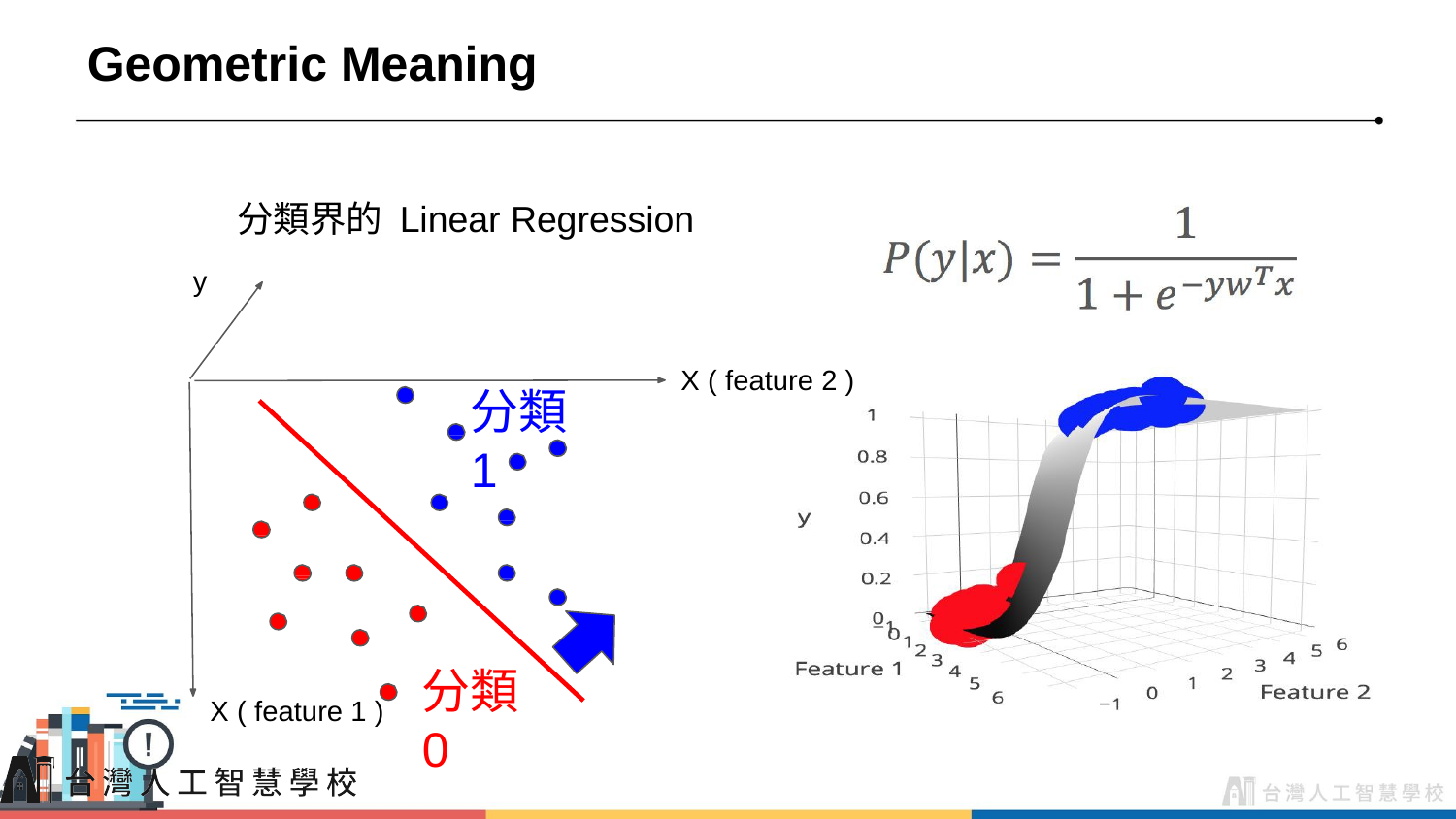

# Geometric Meaning
分類界的 Linear Regression
    y

X ( feature 2 )

分類1

分類0

X ( feature 1 )